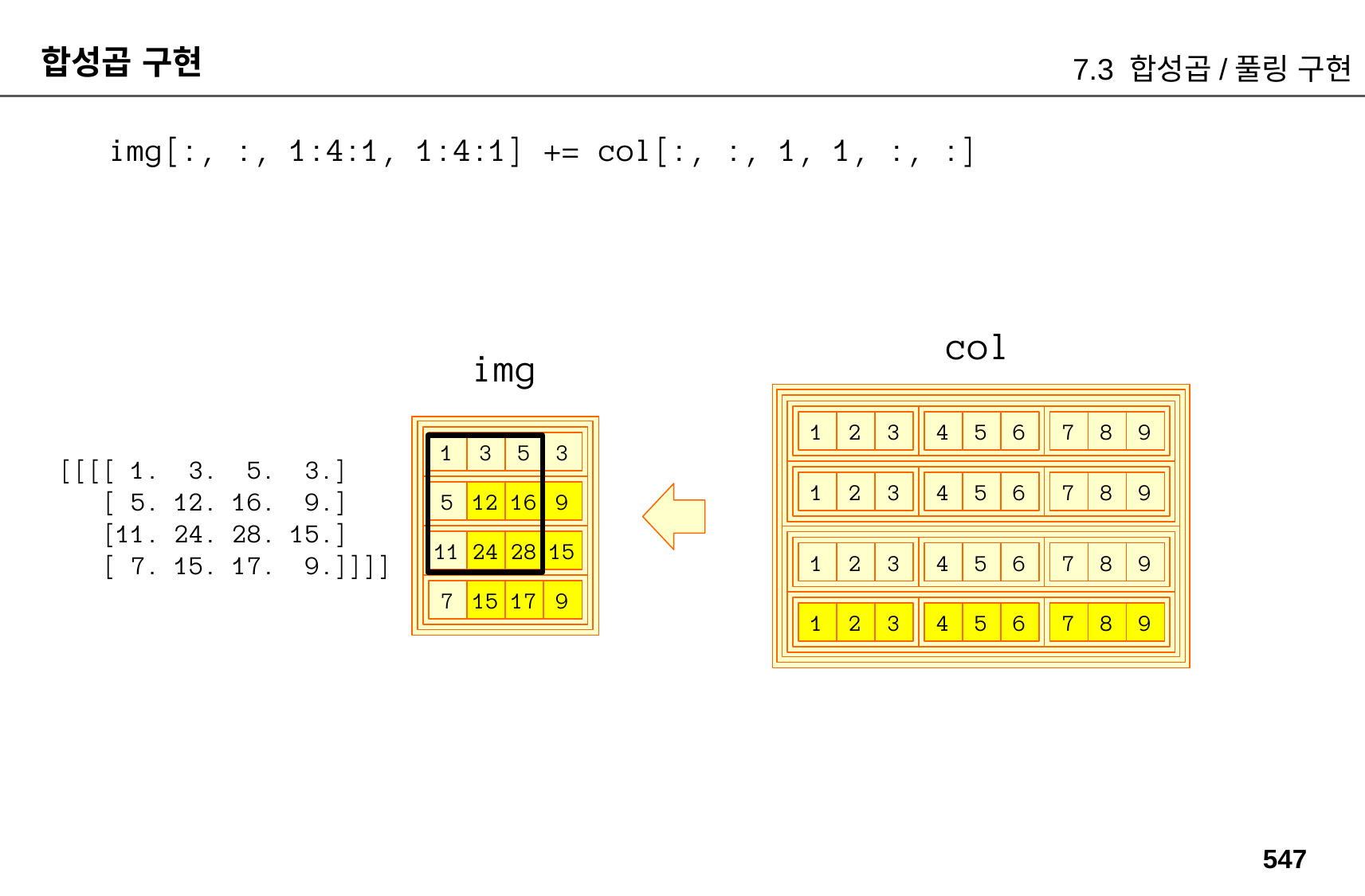

합성곱 구현
7.3 합성곱/풀링 구현
img[:, :, 1:4:1, 1:4:1] += col[:, :, 1, 1, :, :]
col
img

1
2
3
4
5
6
7
8
9

1
3
5
3

[[[[ 1.  3.  5.  3.]
   [ 5. 12. 16.  9.]
   [11. 24. 28. 15.]
   [ 7. 15. 17.  9.]]]]

9
1
2
3
4
5
6
7
8

5
12
16
9

11
24
28
15

1
2
3
4
5
6
7
8
9

7
15
17
9

1
2
3
4
5
6
7
8
9